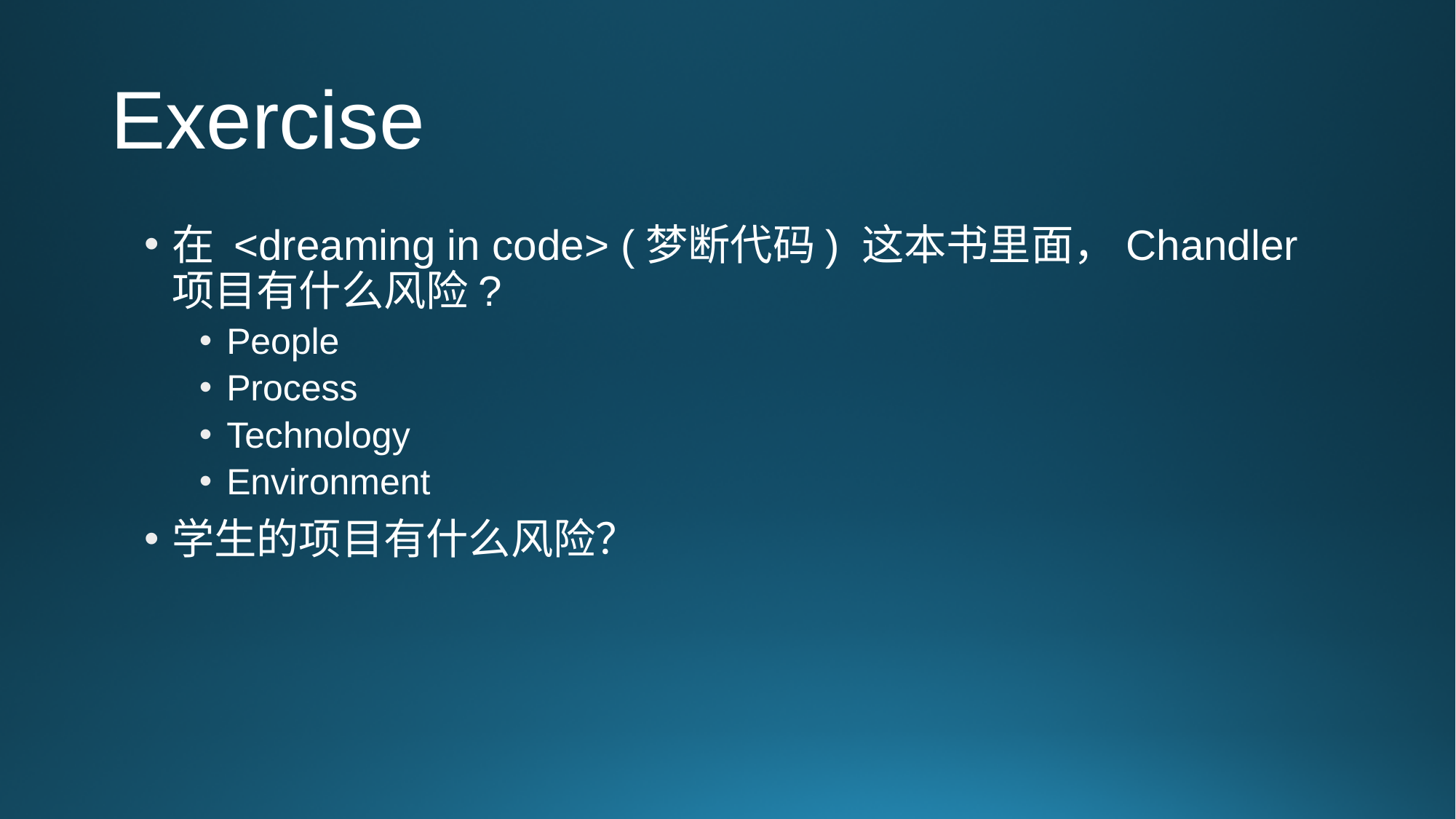

# Exercise
在 <dreaming in code> (梦断代码) 这本书里面，Chandler 项目有什么风险?
People
Process
Technology
Environment
学生的项目有什么风险？